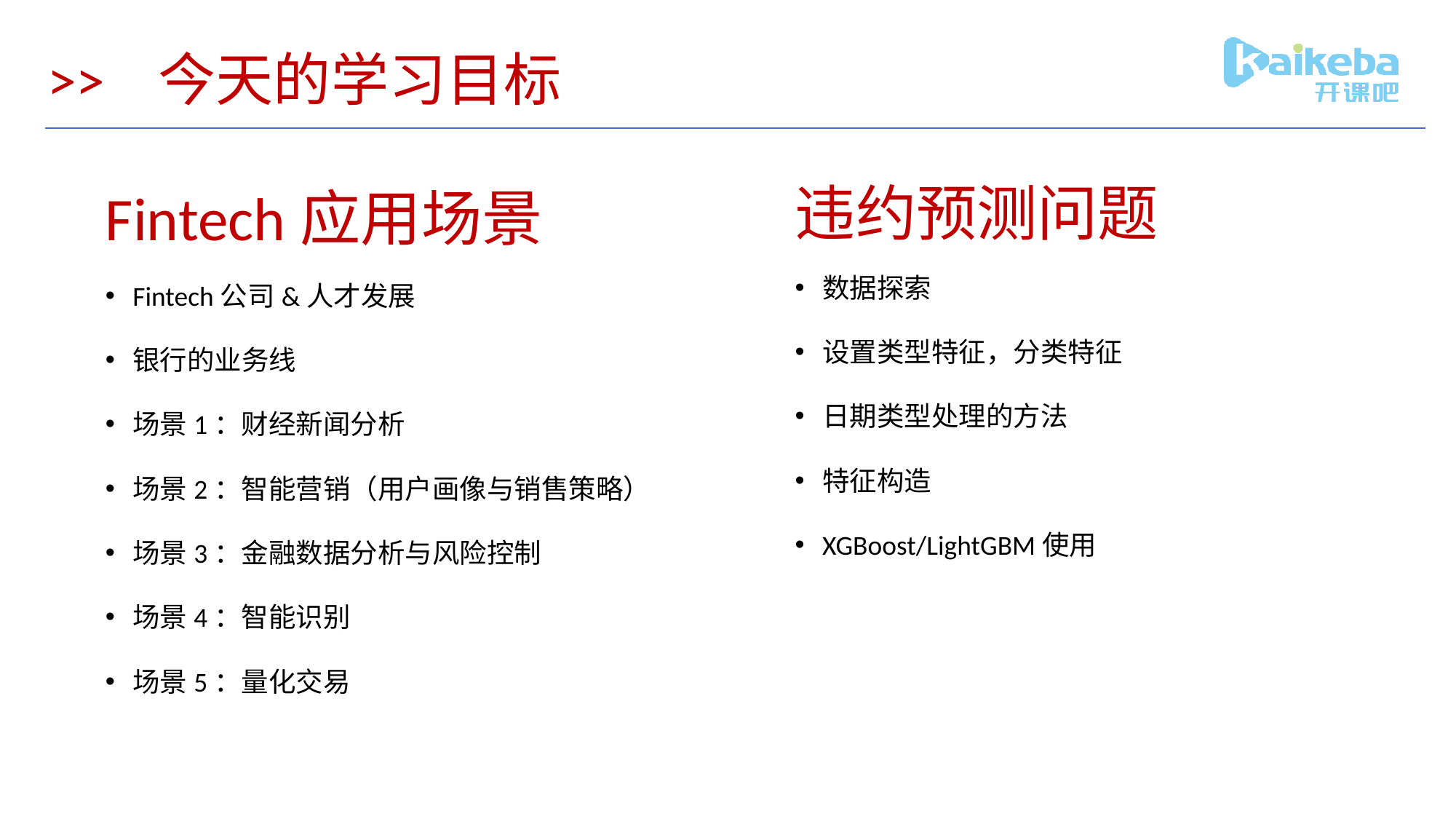

# >>   今天的学习目标
违约预测问题
Fintech应用场景
数据探索
设置类型特征，分类特征
日期类型处理的方法
特征构造
XGBoost/LightGBM使用

Fintech公司&人才发展
银行的业务线
场景1：财经新闻分析
场景2：智能营销（用户画像与销售策略）
场景3：金融数据分析与风险控制
场景4：智能识别
场景5：量化交易